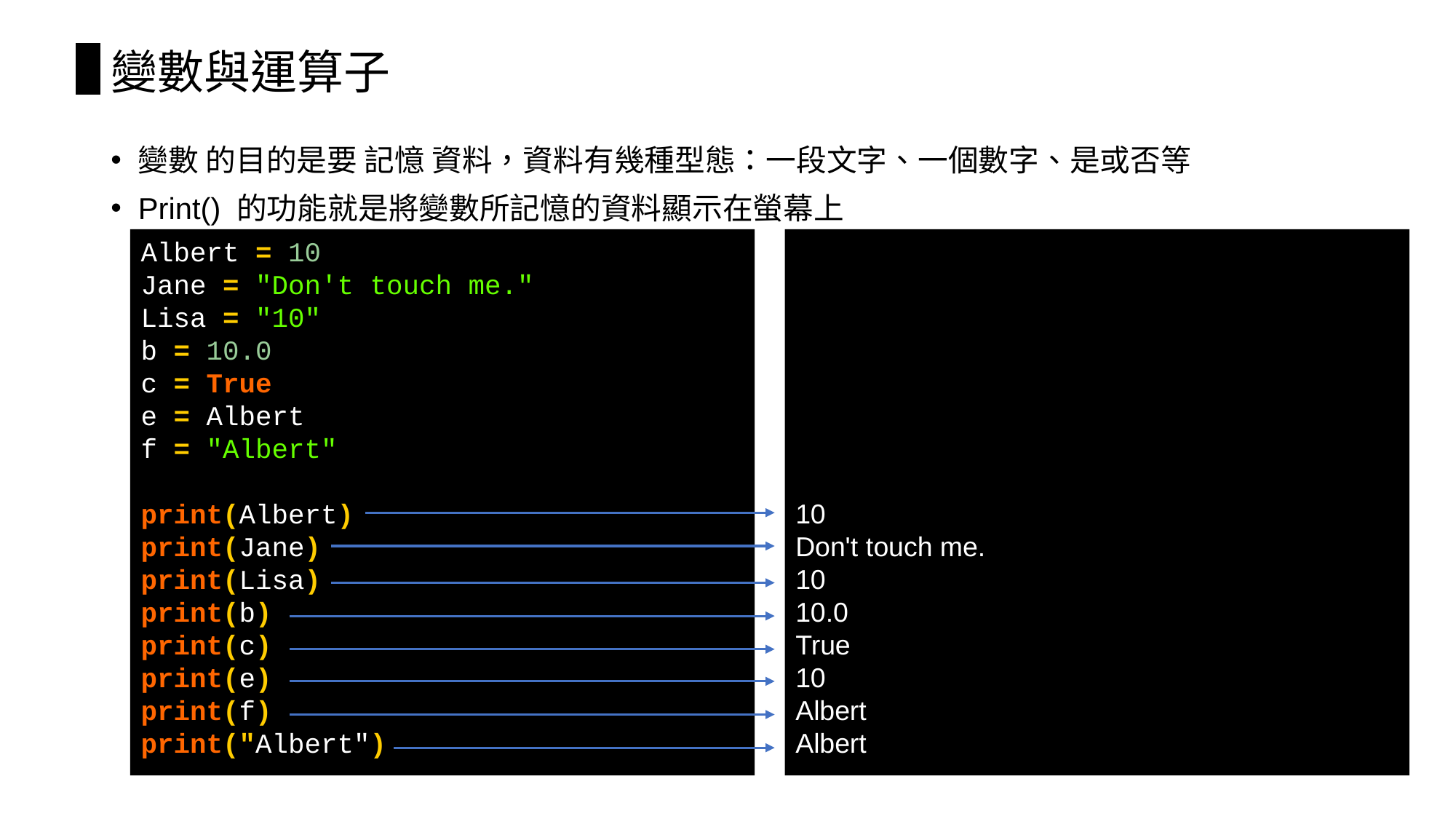

# 變數與運算子
變數 的目的是要 記憶 資料，資料有幾種型態：一段文字、一個數字、是或否等
Print() 的功能就是將變數所記憶的資料顯示在螢幕上
Albert = 10
Jane = "Don't touch me."
Lisa = "10"
b = 10.0
c = True
e = Albert
f = "Albert"

print(Albert)
print(Jane)
print(Lisa)
print(b)
print(c)
print(e)
print(f)
print("Albert")

10
Don't touch me.
10
10.0
True
10
Albert
Albert